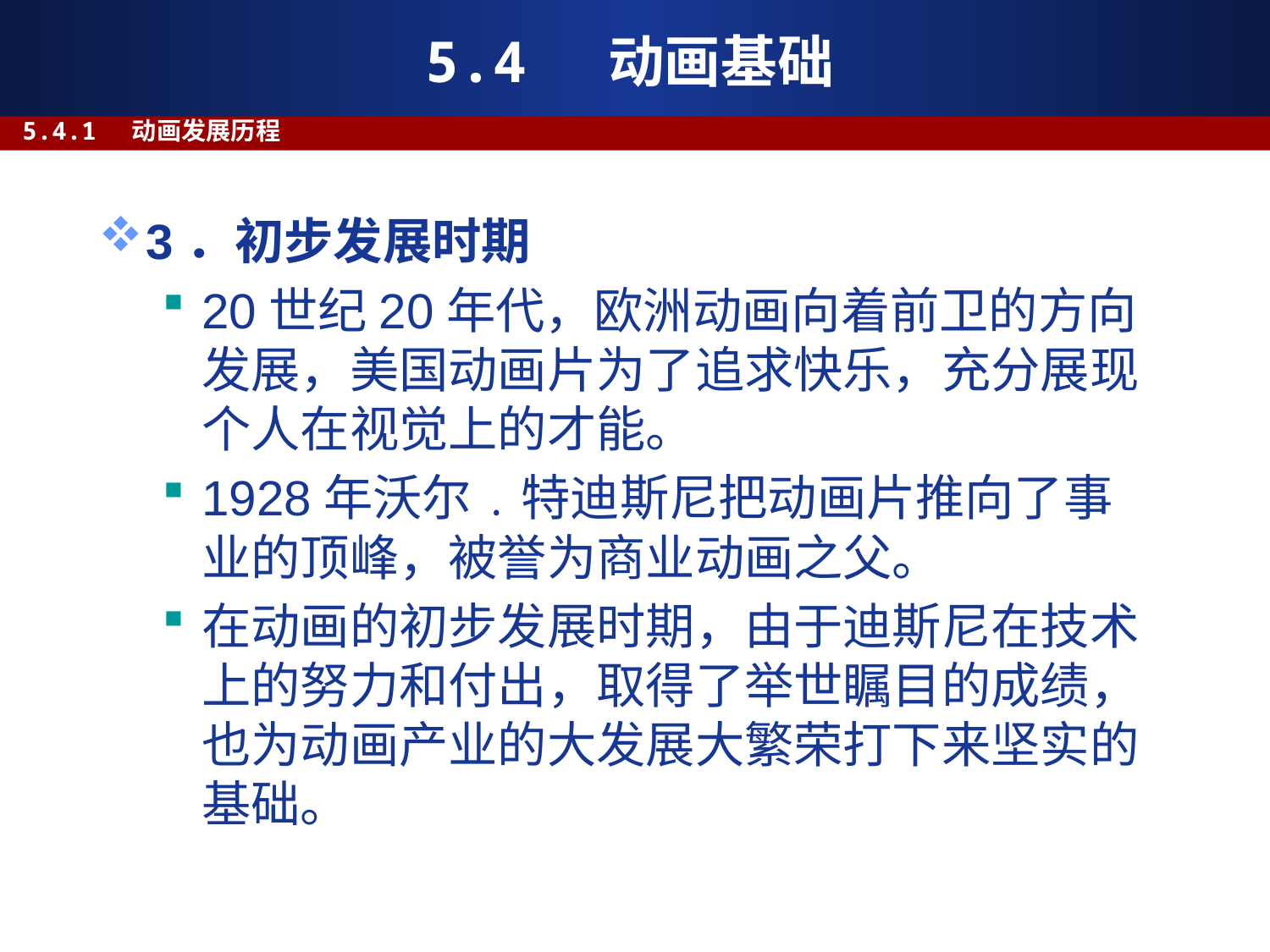

# 5.4  动画基础
5.4.1  动画发展历程
3．初步发展时期
20世纪20年代，欧洲动画向着前卫的方向发展，美国动画片为了追求快乐，充分展现个人在视觉上的才能。
1928年沃尔﹒特迪斯尼把动画片推向了事业的顶峰，被誉为商业动画之父。
在动画的初步发展时期，由于迪斯尼在技术上的努力和付出，取得了举世瞩目的成绩，也为动画产业的大发展大繁荣打下来坚实的基础。